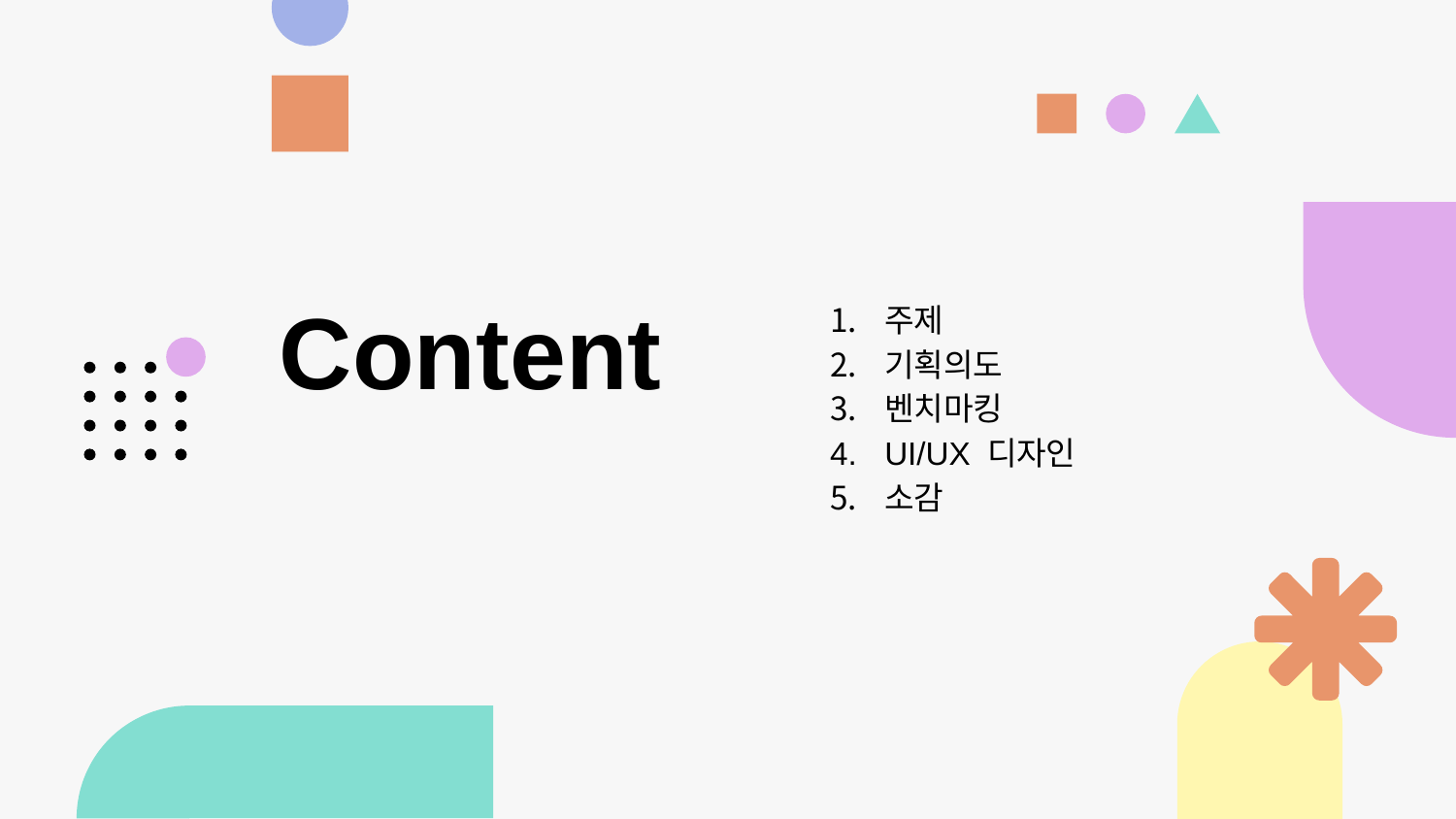

주제
기획의도
벤치마킹
UI/UX 디자인
소감
# Content